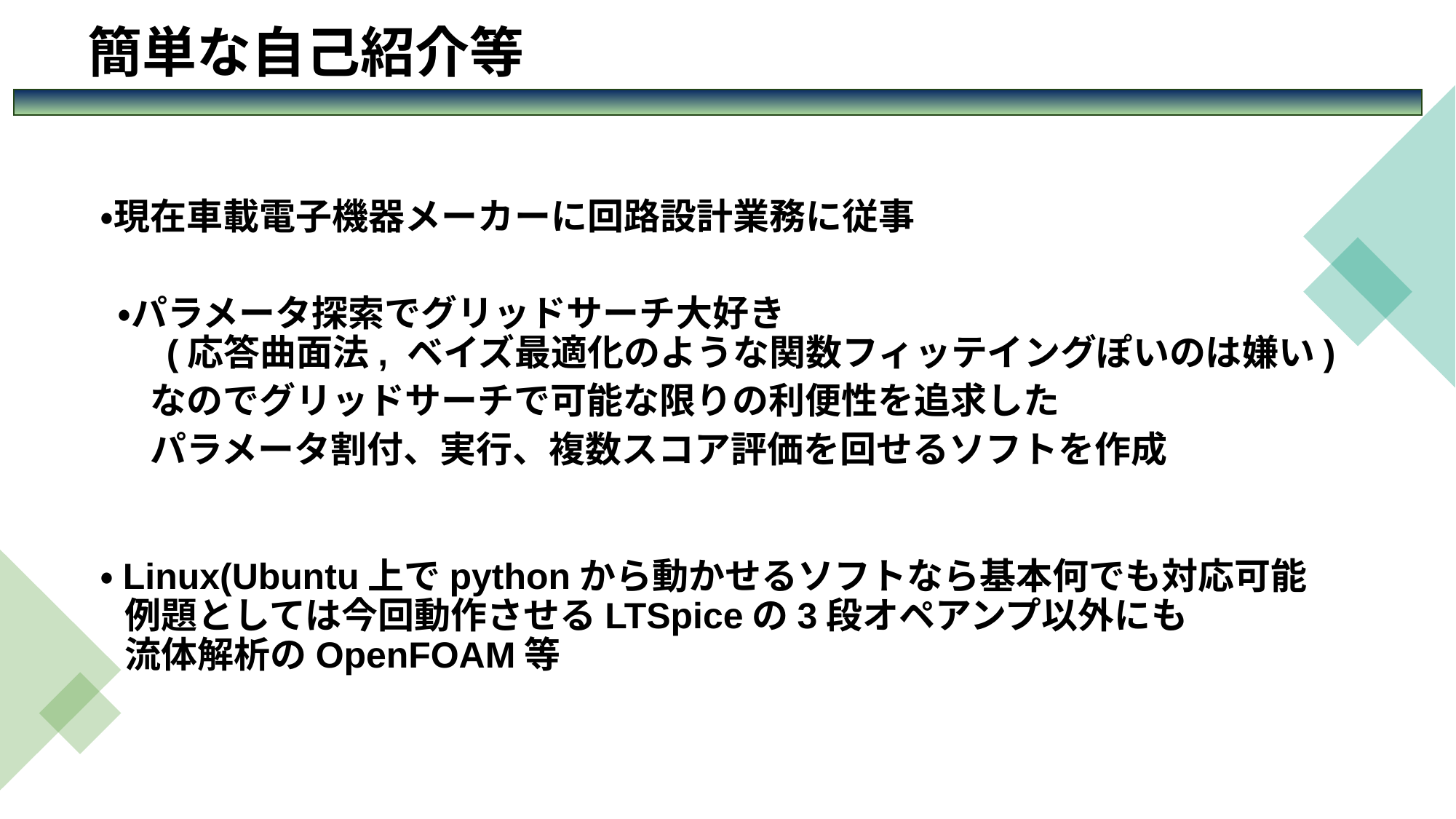

# 簡単な自己紹介等

・現在車載電子機器メーカーに回路設計業務に従事

 ・パラメータ探索でグリッドサーチ大好き
       (応答曲面法, ベイズ最適化のような関数フィッテイングぽいのは嫌い)
     なのでグリッドサーチで可能な限りの利便性を追求した
     パラメータ割付、実行、複数スコア評価を回せるソフトを作成
・Linux(Ubuntu上でpythonから動かせるソフトなら基本何でも対応可能
   例題としては今回動作させるLTSpiceの3段オペアンプ以外にも
   流体解析のOpenFOAM等